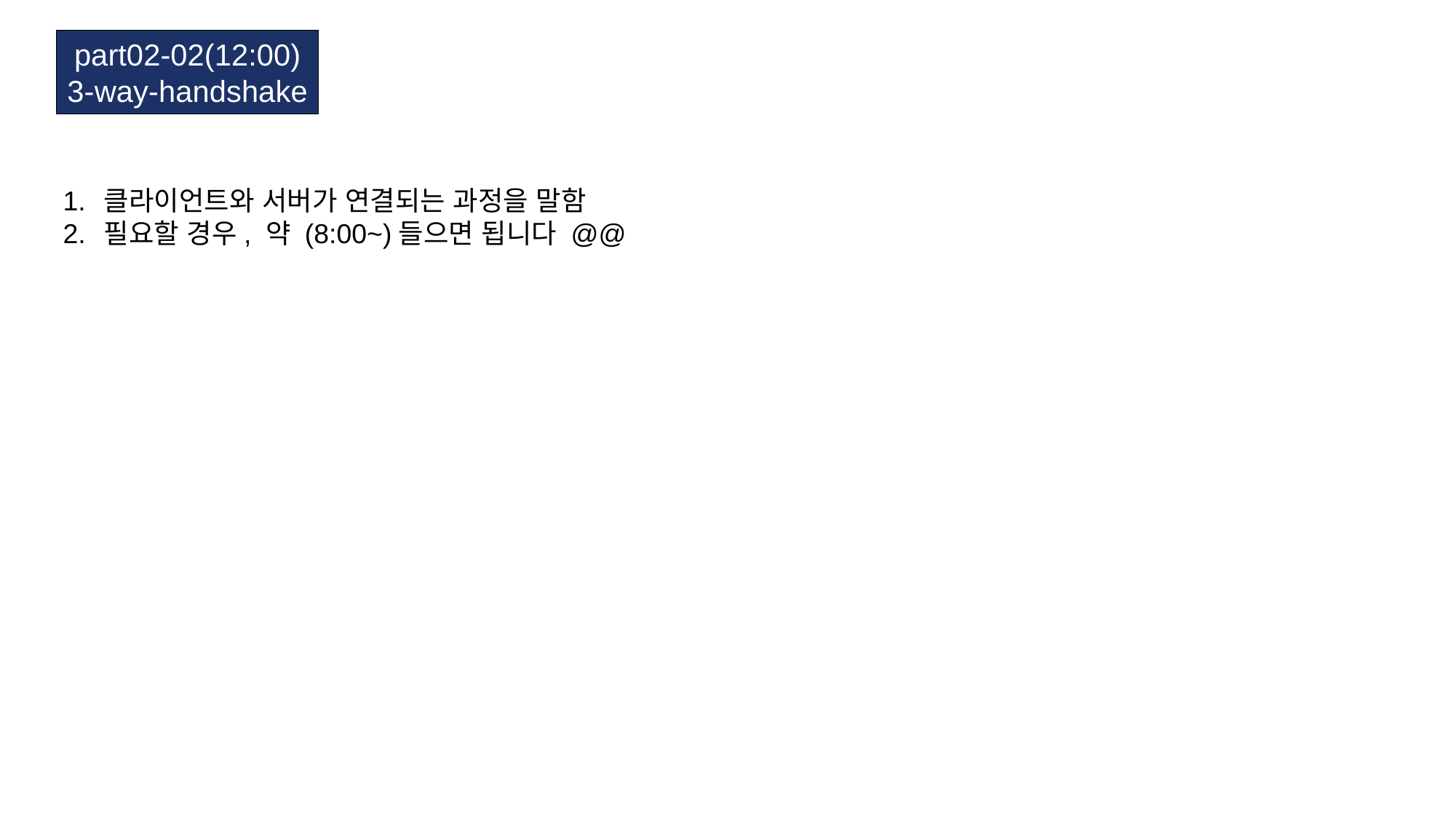

part02-02(12:00)
3-way-handshake
클라이언트와 서버가 연결되는 과정을 말함
필요할 경우, 약 (8:00~)들으면 됩니다 @@